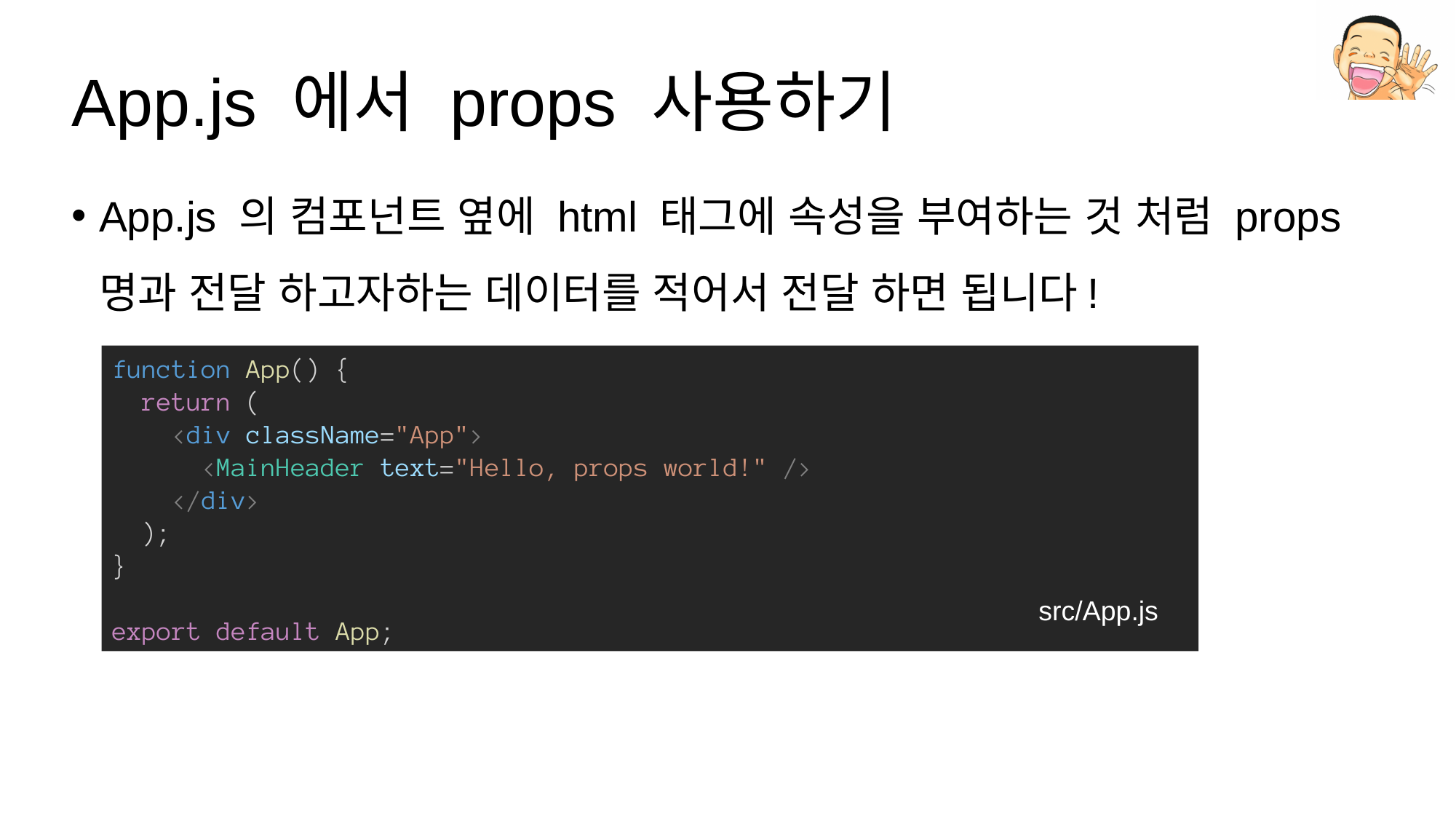

# App.js 에서 props 사용하기
App.js 의 컴포넌트 옆에 html 태그에 속성을 부여하는 것 처럼 props 명과 전달 하고자하는 데이터를 적어서 전달 하면 됩니다!
function App() {
  return (
    <div className="App">
      <MainHeader text="Hello, props world!" />
    </div>
  );
}
export default App;
src/App.js